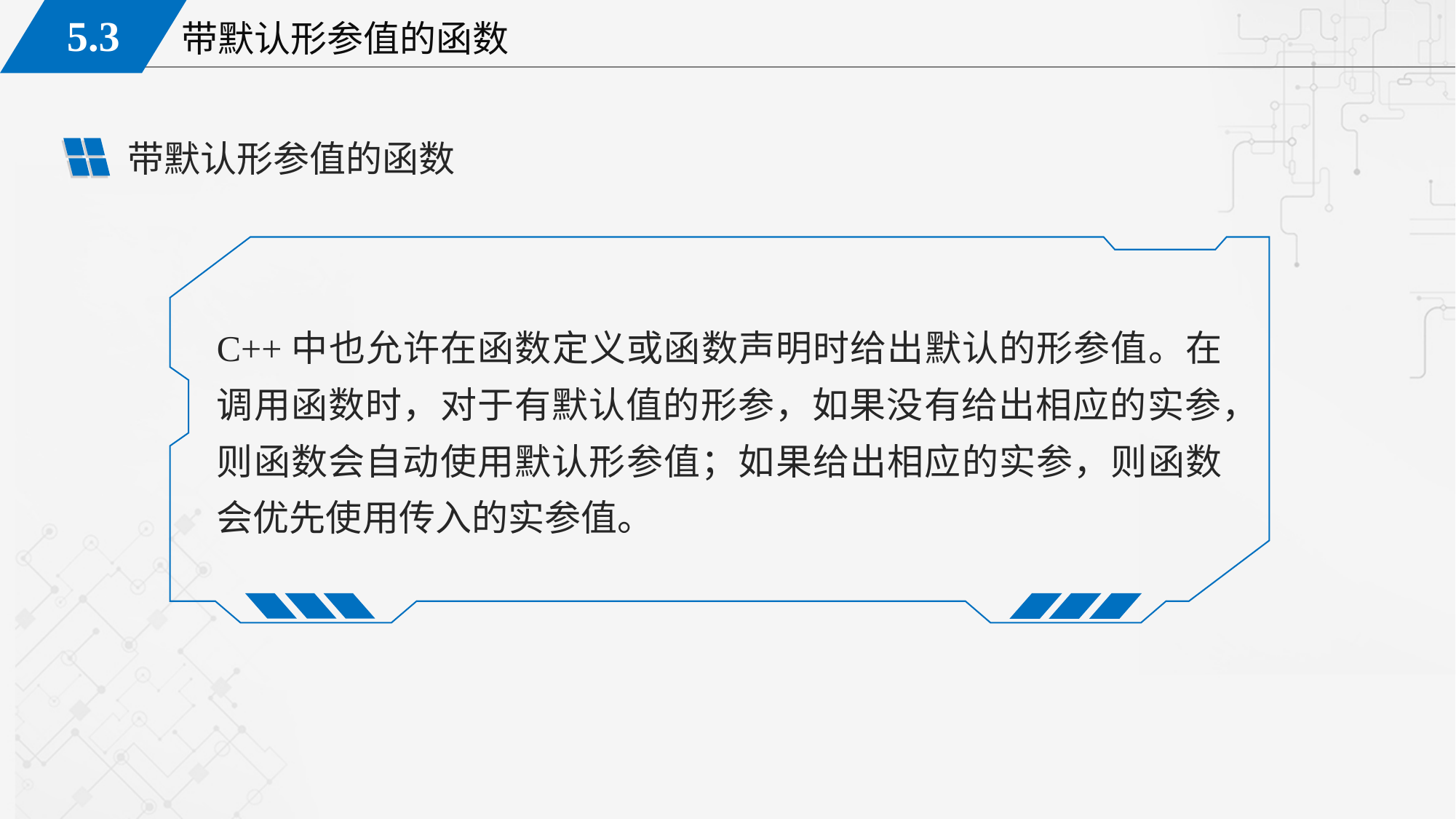

带默认形参值的函数

C++中也允许在函数定义或函数声明时给出默认的形参值。在调用函数时，对于有默认值的形参，如果没有给出相应的实参，则函数会自动使用默认形参值；如果给出相应的实参，则函数会优先使用传入的实参值。